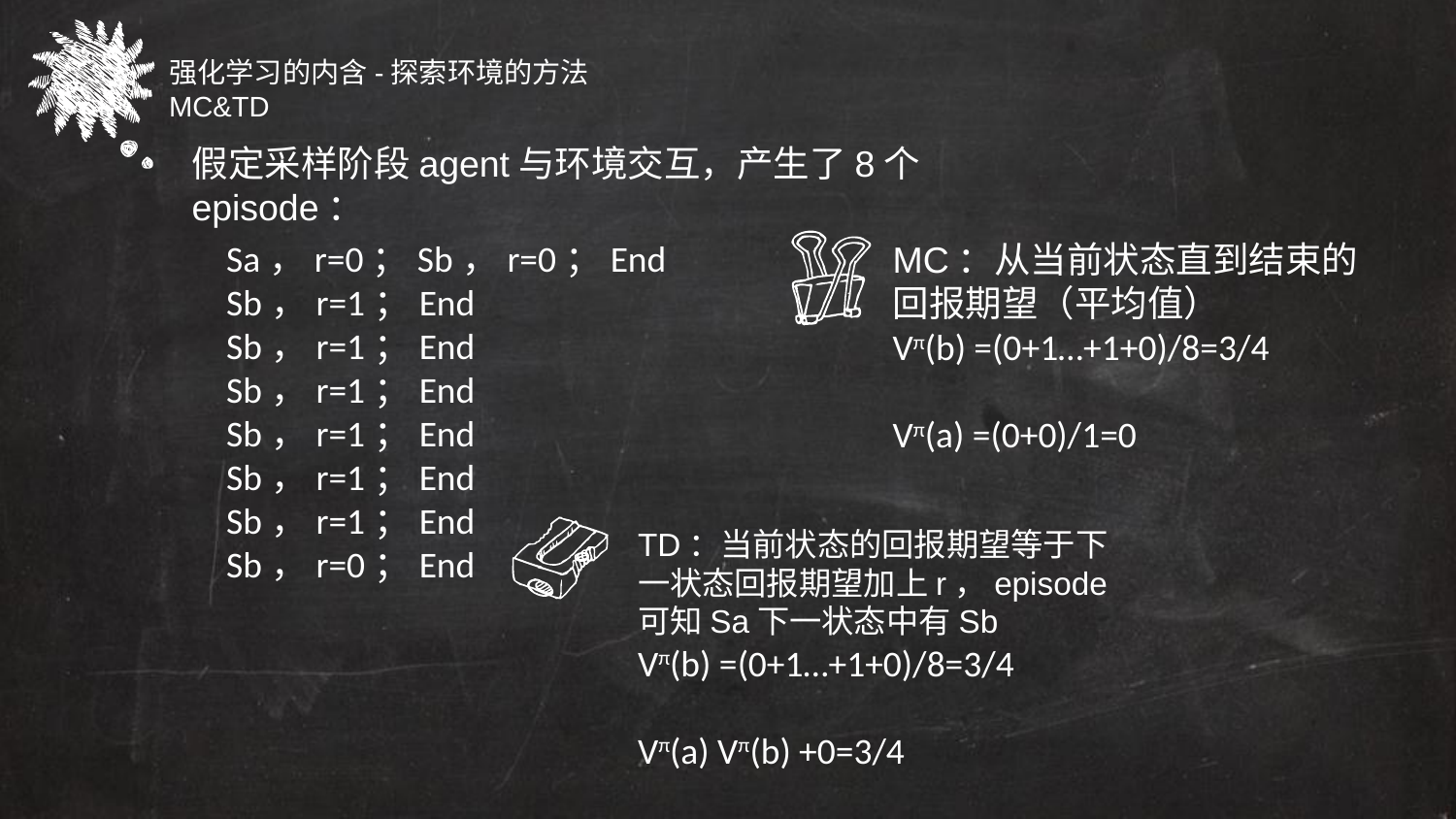

强化学习的内含-探索环境的方法MC&TD
假定采样阶段agent与环境交互，产生了8个episode：
Sa，r=0；Sb，r=0；End
Sb，r=1；End
Sb，r=1；End
Sb，r=1；End
Sb，r=1；End
Sb，r=1；End
Sb，r=1；End
Sb，r=0；End

MC：从当前状态直到结束的回报期望（平均值）
Vπ(b) =(0+1…+1+0)/8=3/4

Vπ(a) =(0+0)/1=0

TD：当前状态的回报期望等于下一状态回报期望加上r，episode可知Sa下一状态中有Sb
Vπ(b) =(0+1…+1+0)/8=3/4

Vπ(a) Vπ(b) +0=3/4